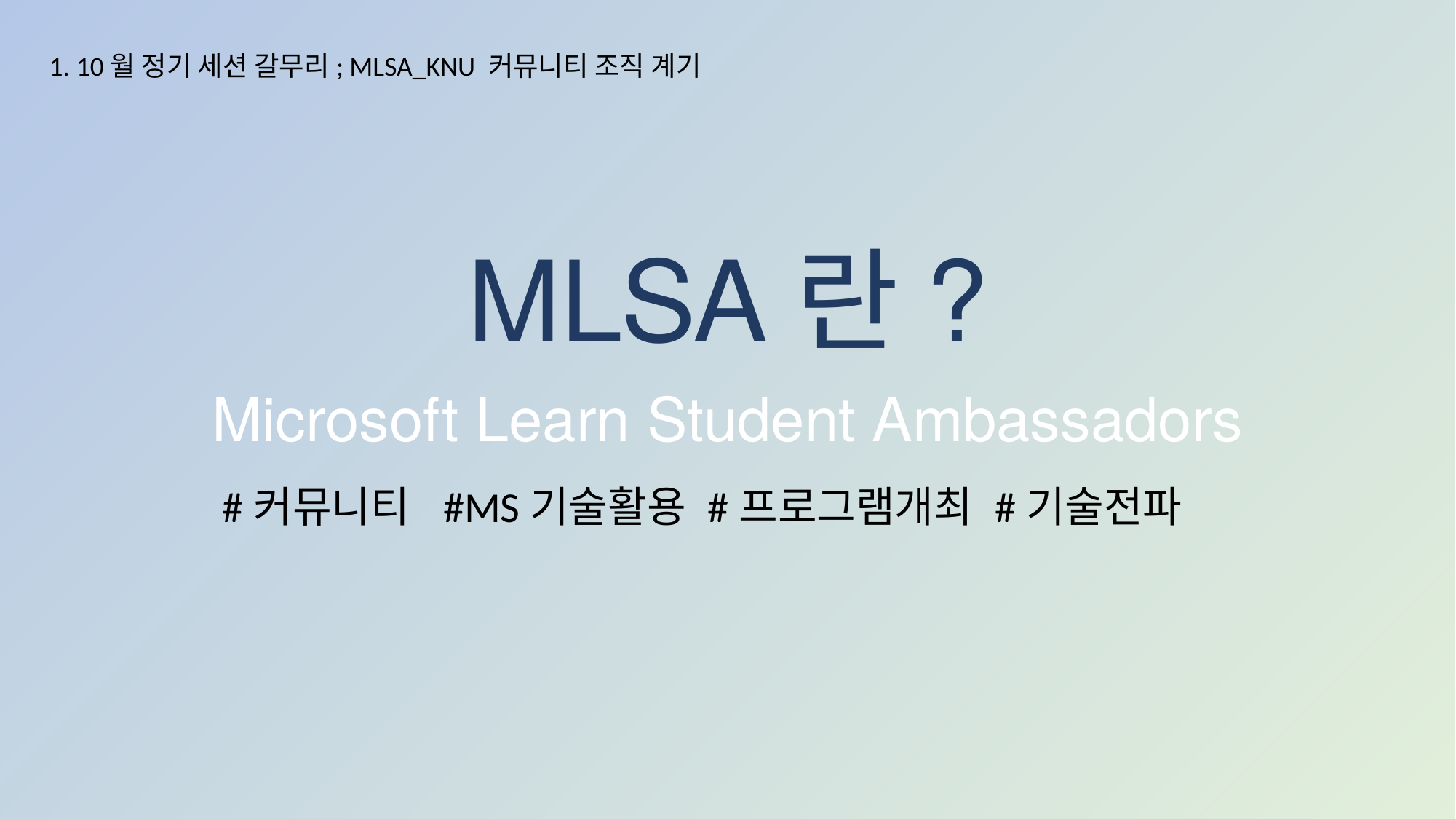

1. 10월 정기 세션 갈무리; MLSA_KNU 커뮤니티 조직 계기
MLSA란?
Microsoft Learn Student Ambassadors
#커뮤니티  #MS기술활용 #프로그램개최 #기술전파